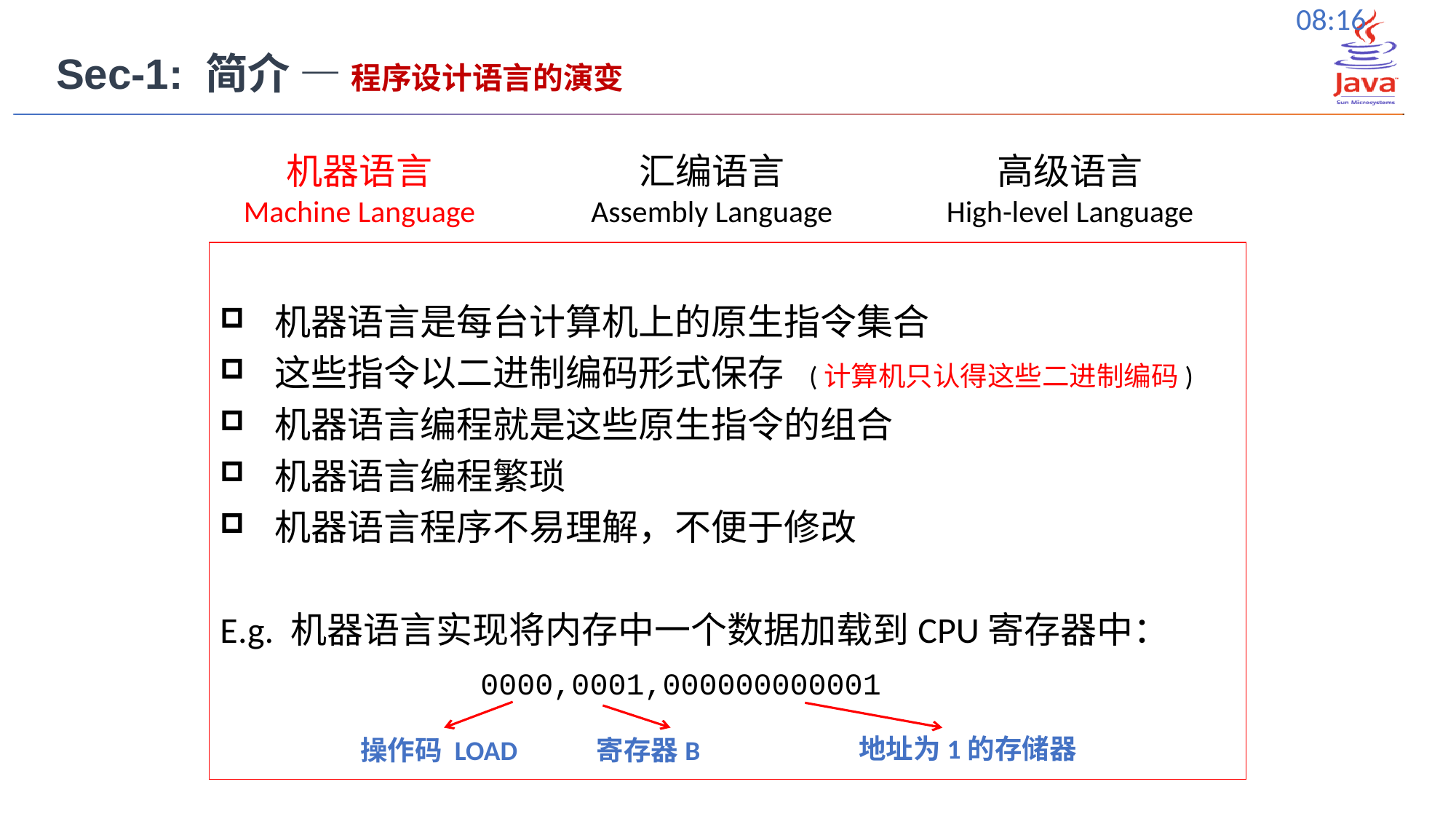

Sec-1: 简介 — 程序设计语言的演变
高级语言
High-level Language
机器语言
Machine Language
汇编语言
Assembly Language

机器语言是每台计算机上的原生指令集合
这些指令以二进制编码形式保存  (计算机只认得这些二进制编码)
机器语言编程就是这些原生指令的组合
机器语言编程繁琐
机器语言程序不易理解，不便于修改

E.g. 机器语言实现将内存中一个数据加载到CPU寄存器中：

0000,0001,000000000001
地址为1的存储器
操作码 LOAD
寄存器B